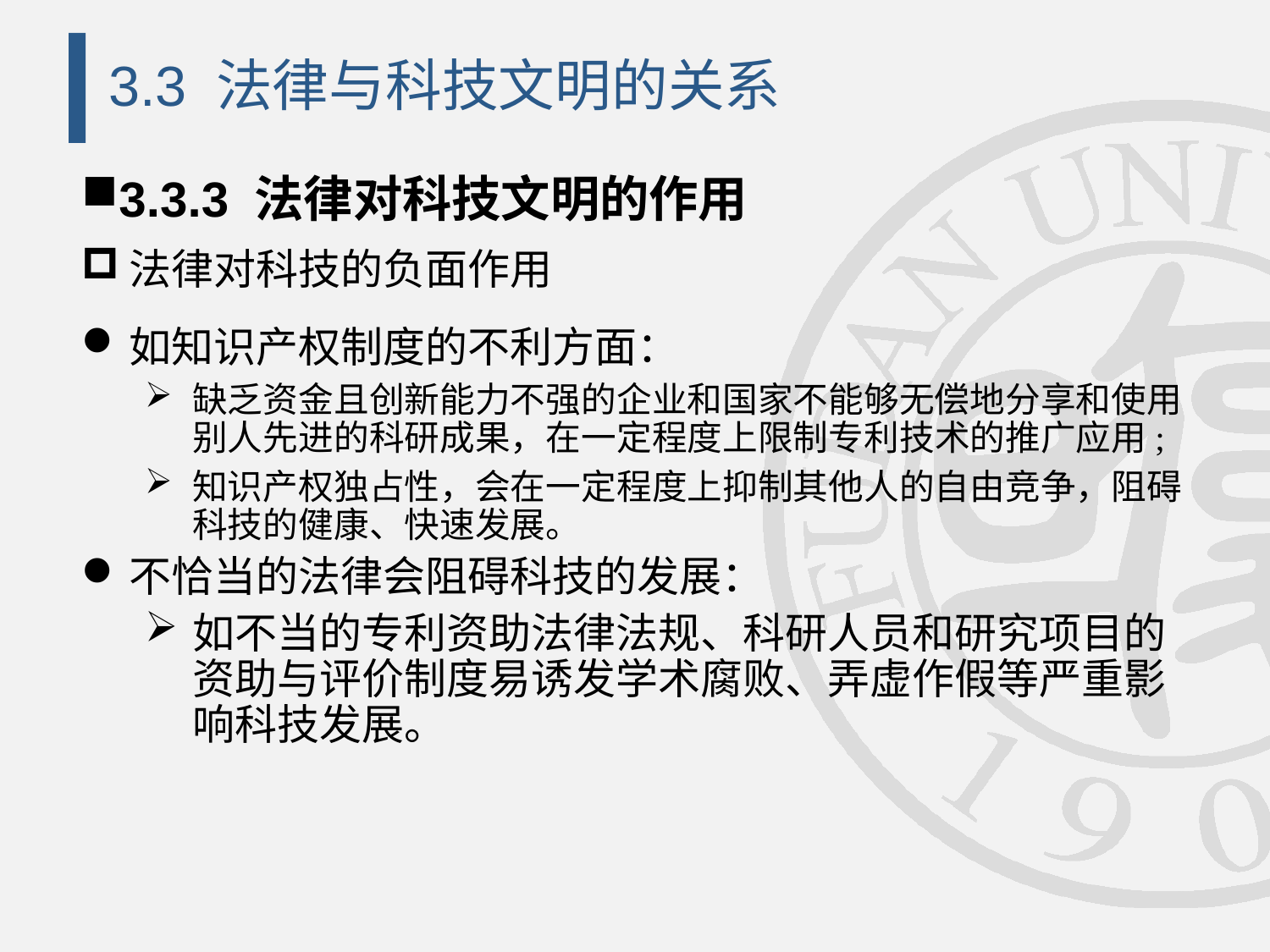

# 3.3 法律与科技文明的关系
3.3.3 法律对科技文明的作用
法律对科技的负面作用
如知识产权制度的不利方面：
缺乏资金且创新能力不强的企业和国家不能够无偿地分享和使用别人先进的科研成果，在一定程度上限制专利技术的推广应用;
知识产权独占性，会在一定程度上抑制其他人的自由竞争，阻碍科技的健康、快速发展。
不恰当的法律会阻碍科技的发展：
如不当的专利资助法律法规、科研人员和研究项目的资助与评价制度易诱发学术腐败、弄虚作假等严重影响科技发展。